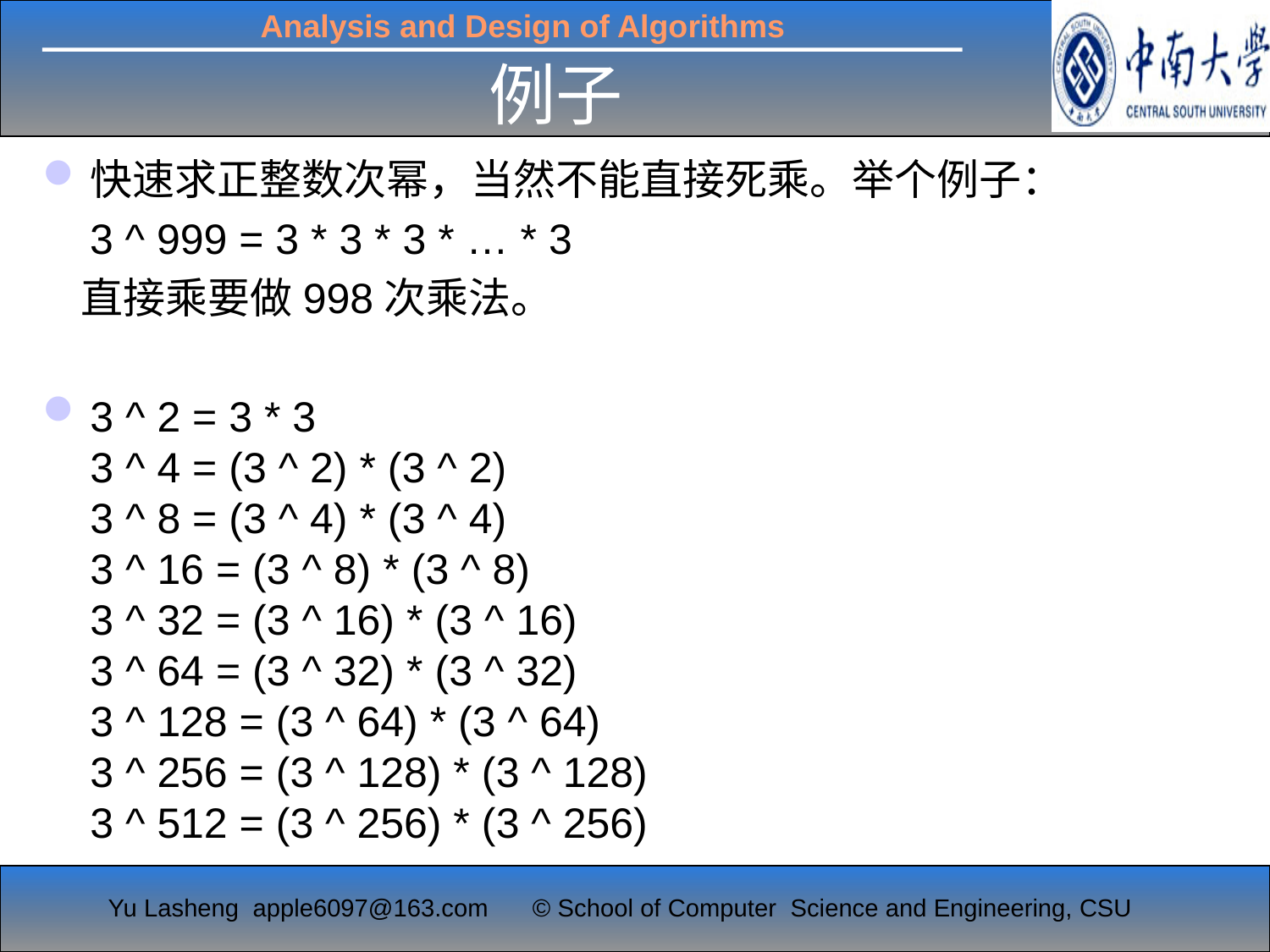

# 例子
快速求正整数次幂，当然不能直接死乘。举个例子：
    3 ^ 999 = 3 * 3 * 3 * … * 3
   直接乘要做998次乘法。

3 ^ 2 = 3 * 3
3 ^ 4 = (3 ^ 2) * (3 ^ 2)
3 ^ 8 = (3 ^ 4) * (3 ^ 4)
3 ^ 16 = (3 ^ 8) * (3 ^ 8)
3 ^ 32 = (3 ^ 16) * (3 ^ 16)
3 ^ 64 = (3 ^ 32) * (3 ^ 32)
3 ^ 128 = (3 ^ 64) * (3 ^ 64)
3 ^ 256 = (3 ^ 128) * (3 ^ 128)
3 ^ 512 = (3 ^ 256) * (3 ^ 256)
Chapter 6-71